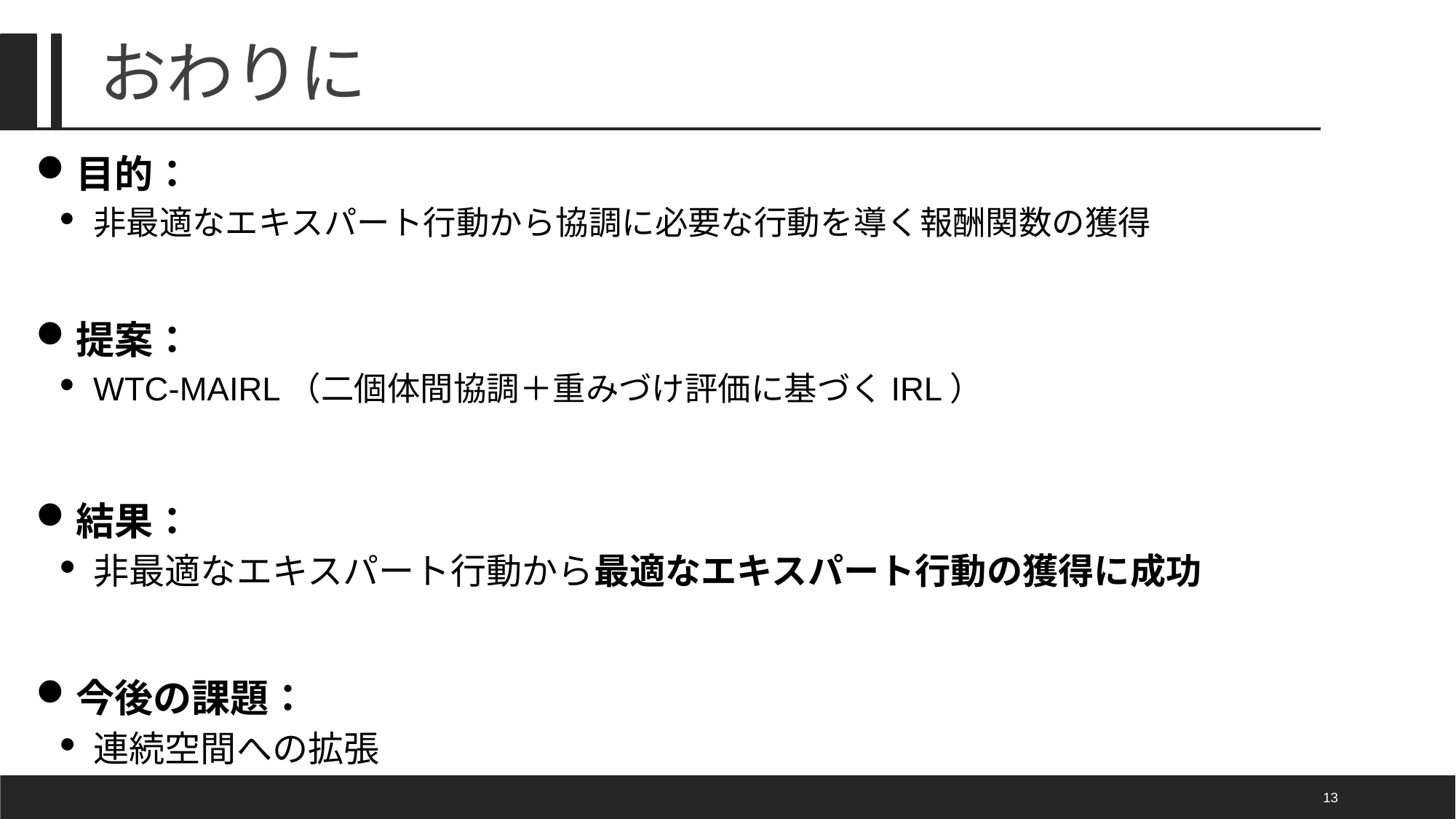

# おわりに

目的：
非最適なエキスパート行動から協調に必要な行動を導く報酬関数の獲得

提案：
WTC-MAIRL（二個体間協調＋重みづけ評価に基づくIRL）

結果：
非最適なエキスパート行動から最適なエキスパート行動の獲得に成功

今後の課題：
連続空間への拡張

13